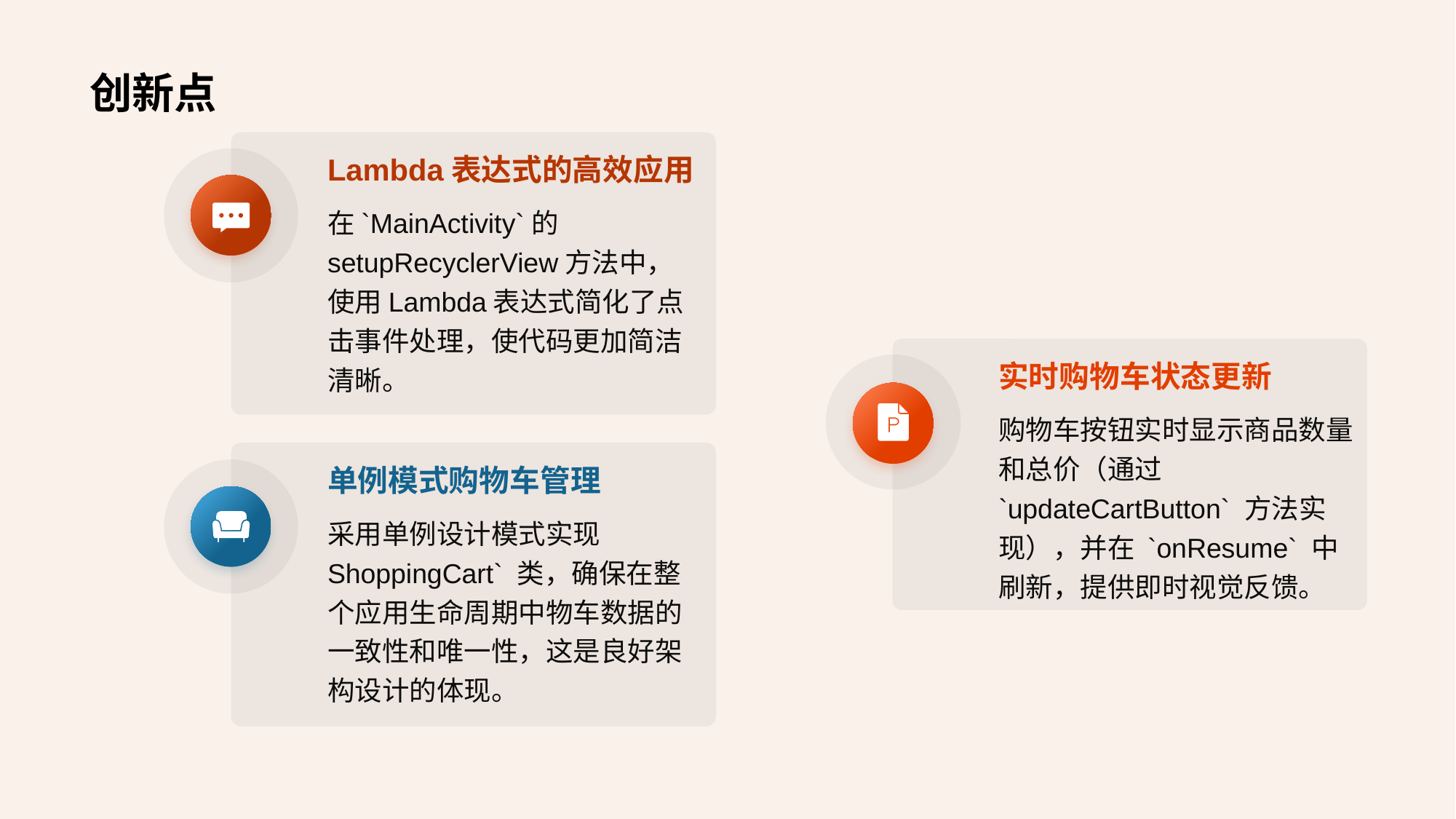

# 创新点

Lambda表达式的高效应用
在`MainActivity`的setupRecyclerView方法中，使用Lambda表达式简化了点击事件处理，使代码更加简洁清晰。

实时购物车状态更新
购物车按钮实时显示商品数量和总价（通过 `updateCartButton` 方法实现），并在 `onResume` 中刷新，提供即时视觉反馈。

单例模式购物车管理
采用单例设计模式实现ShoppingCart` 类，确保在整个应用生命周期中物车数据的一致性和唯一性，这是良好架构设计的体现。